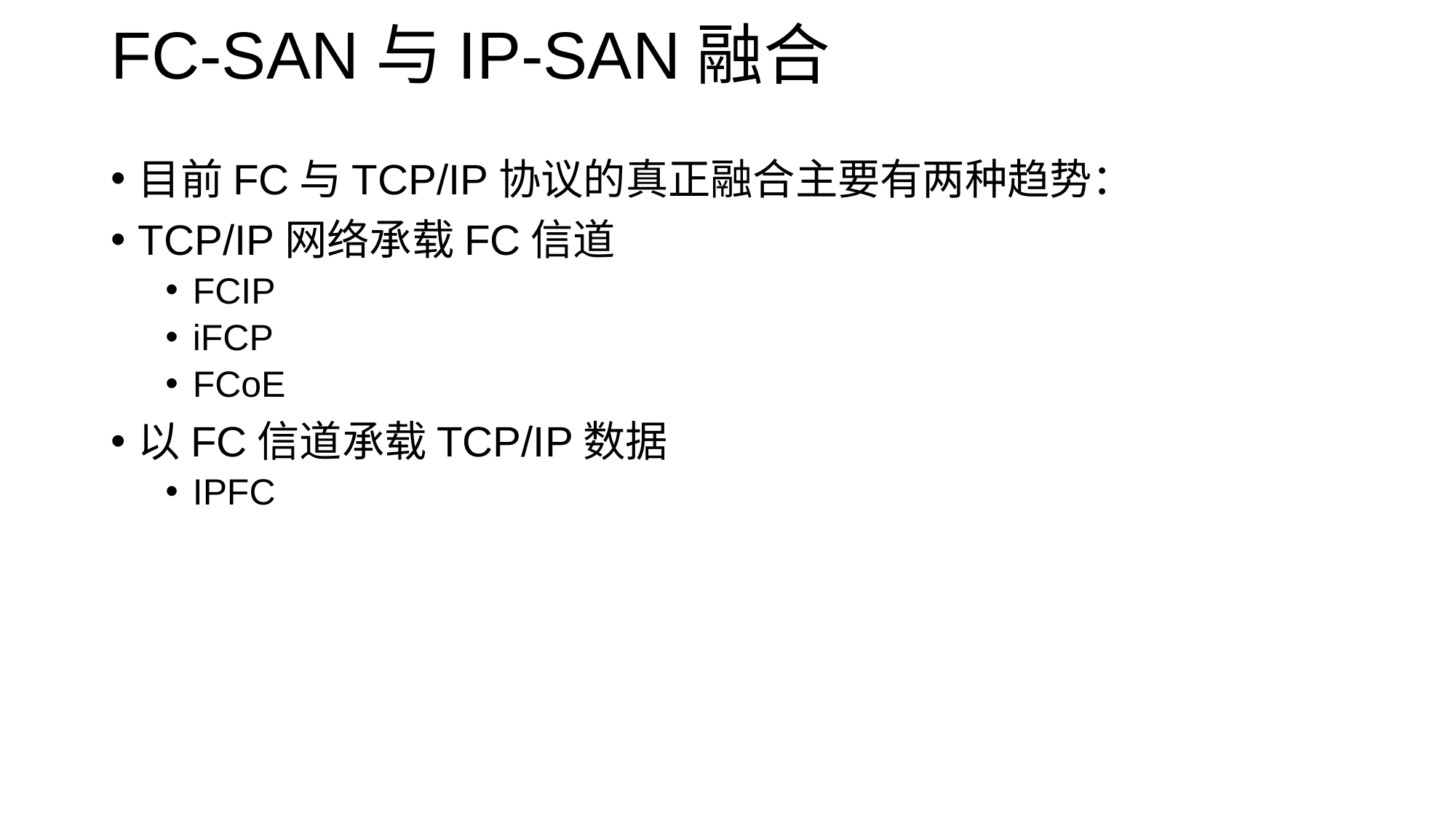

# FC-SAN与IP-SAN融合
目前FC与TCP/IP协议的真正融合主要有两种趋势：
TCP/IP网络承载FC信道
FCIP
iFCP
FCoE
以FC信道承载TCP/IP数据
IPFC